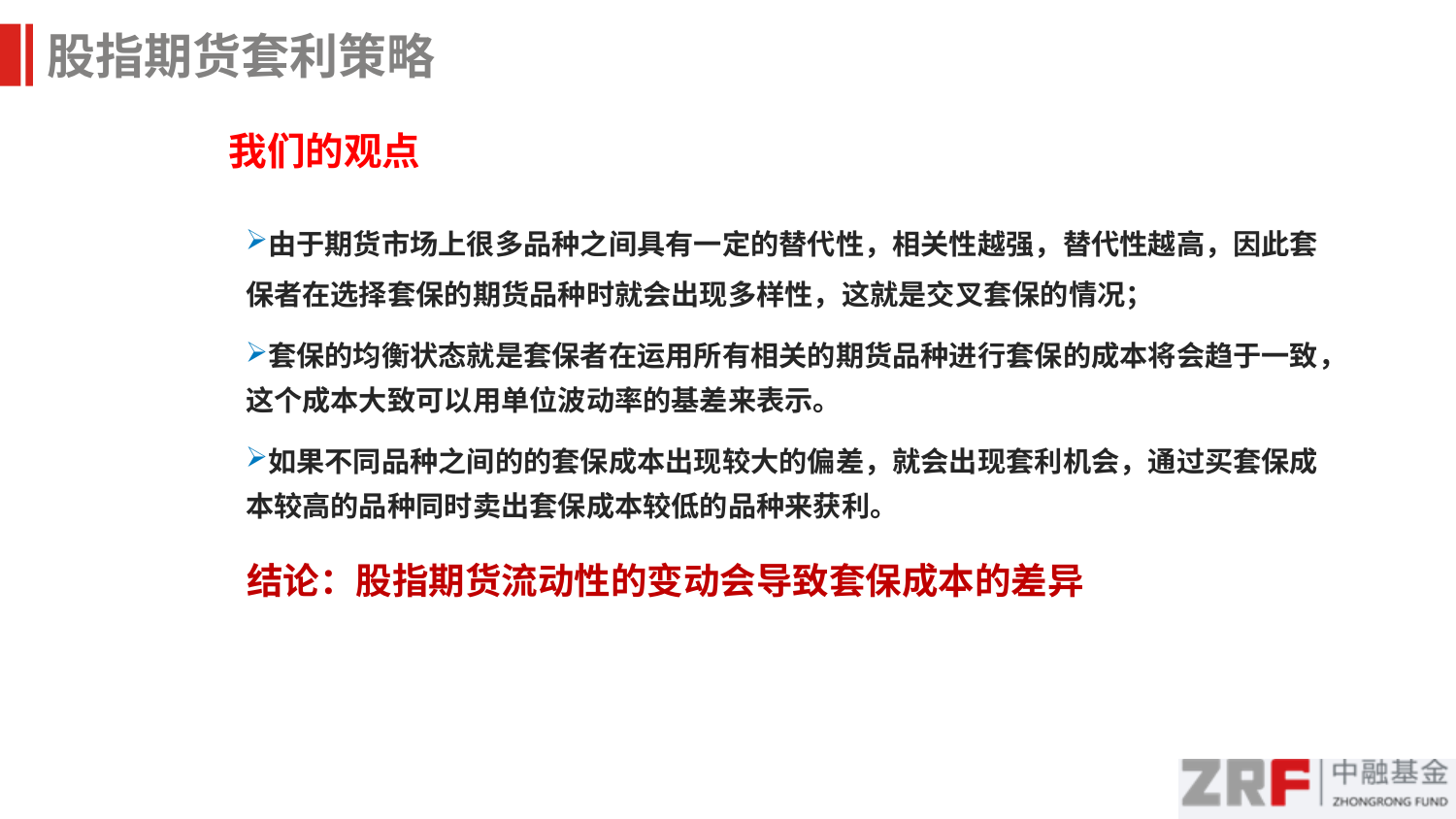

股指期货套利策略

        我们的观点
由于期货市场上很多品种之间具有一定的替代性，相关性越强，替代性越高，因此套保者在选择套保的期货品种时就会出现多样性，这就是交叉套保的情况；
套保的均衡状态就是套保者在运用所有相关的期货品种进行套保的成本将会趋于一致，这个成本大致可以用单位波动率的基差来表示。
如果不同品种之间的的套保成本出现较大的偏差，就会出现套利机会，通过买套保成本较高的品种同时卖出套保成本较低的品种来获利。
结论：股指期货流动性的变动会导致套保成本的差异